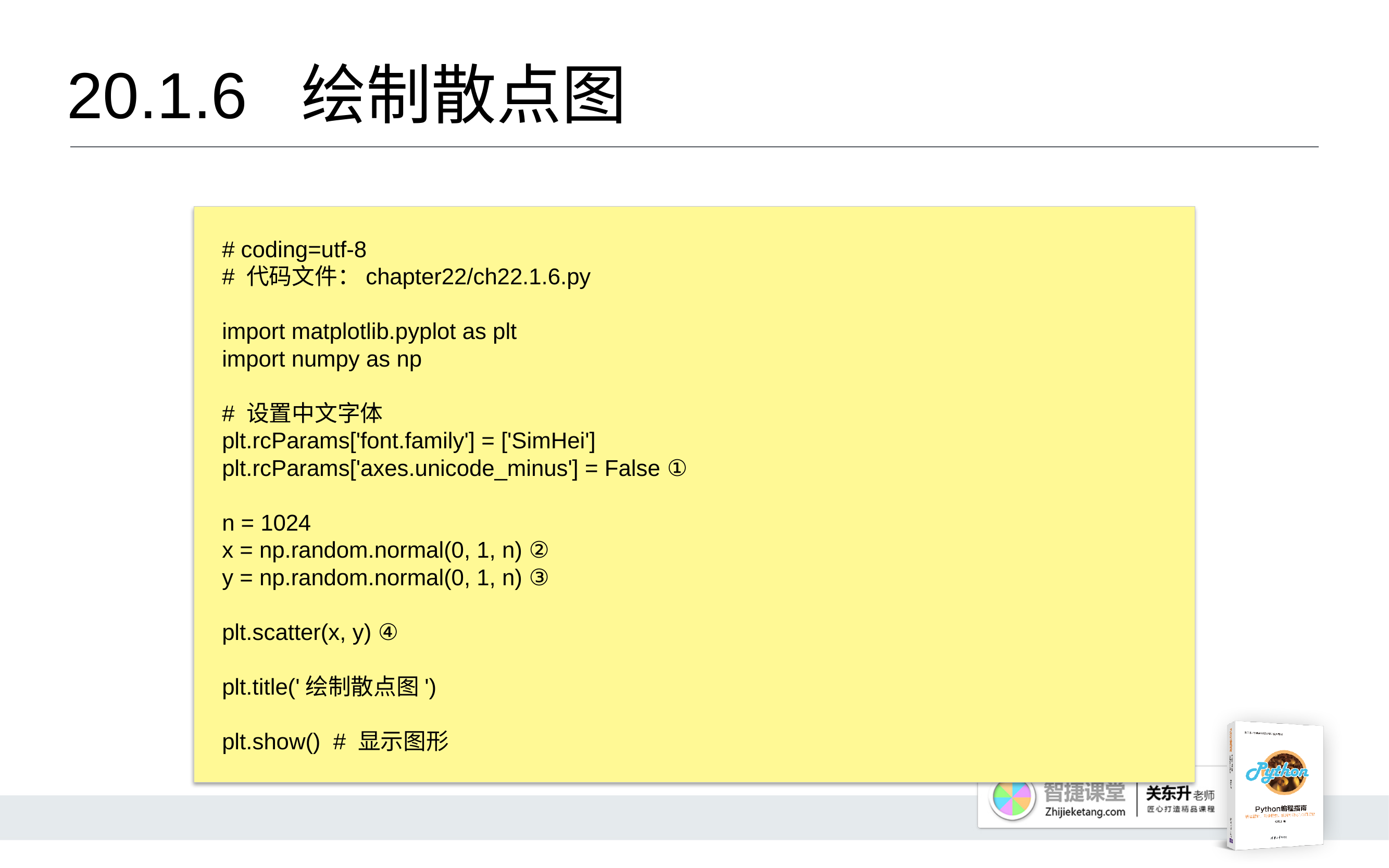

# 20.1.6 	绘制散点图
# coding=utf-8
# 代码文件：chapter22/ch22.1.6.py

import matplotlib.pyplot as plt
import numpy as np

# 设置中文字体
plt.rcParams['font.family'] = ['SimHei']
plt.rcParams['axes.unicode_minus'] = False ①

n = 1024
x = np.random.normal(0, 1, n) ②
y = np.random.normal(0, 1, n) ③

plt.scatter(x, y) ④

plt.title('绘制散点图')

plt.show()  # 显示图形